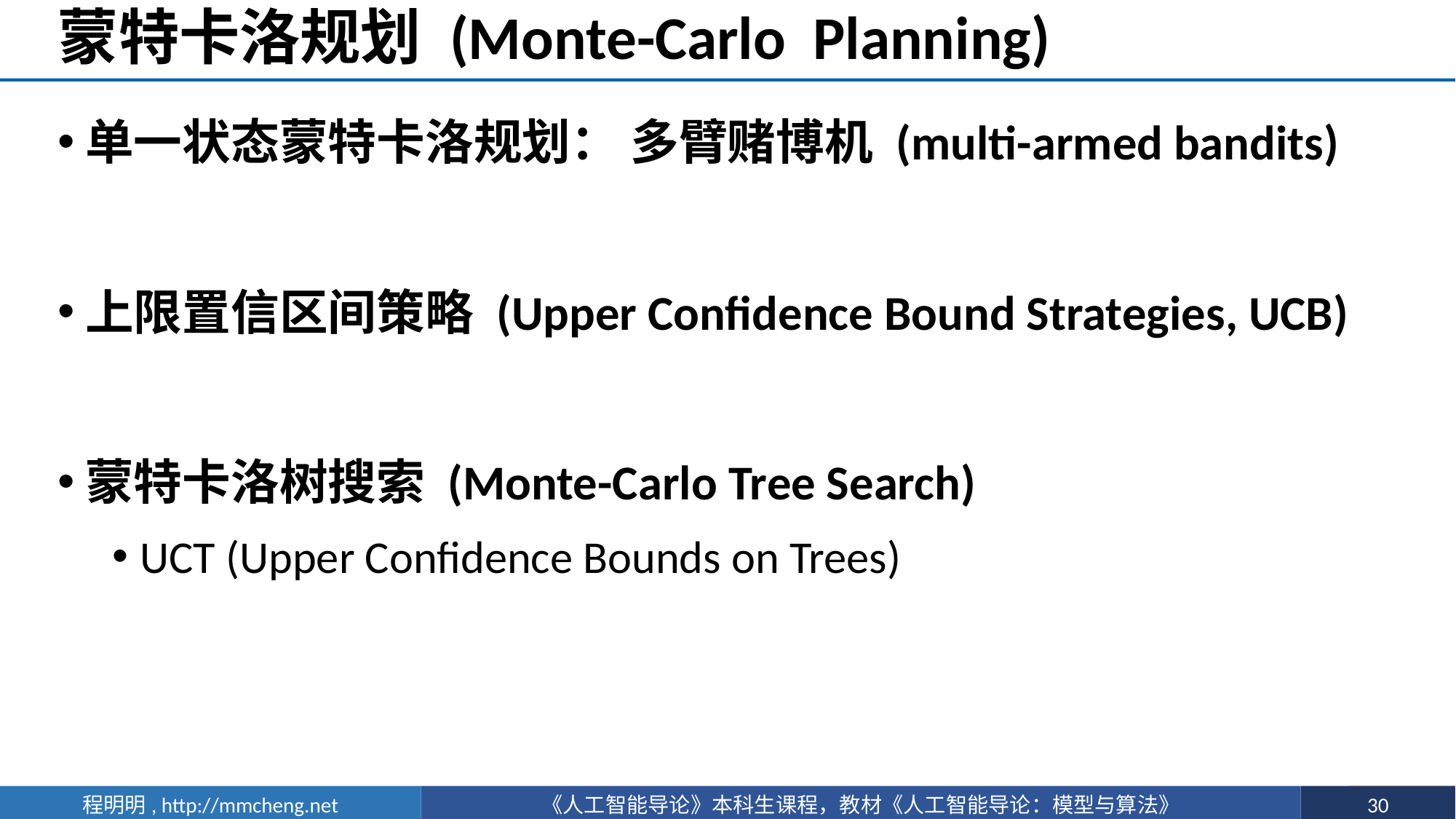

# 蒙特卡洛规划 (Monte-Carlo  Planning)
单一状态蒙特卡洛规划： 多臂赌博机 (multi-armed bandits)

上限置信区间策略 (Upper Confidence Bound Strategies, UCB)

蒙特卡洛树搜索 (Monte-Carlo Tree Search)
UCT (Upper Confidence Bounds on Trees)